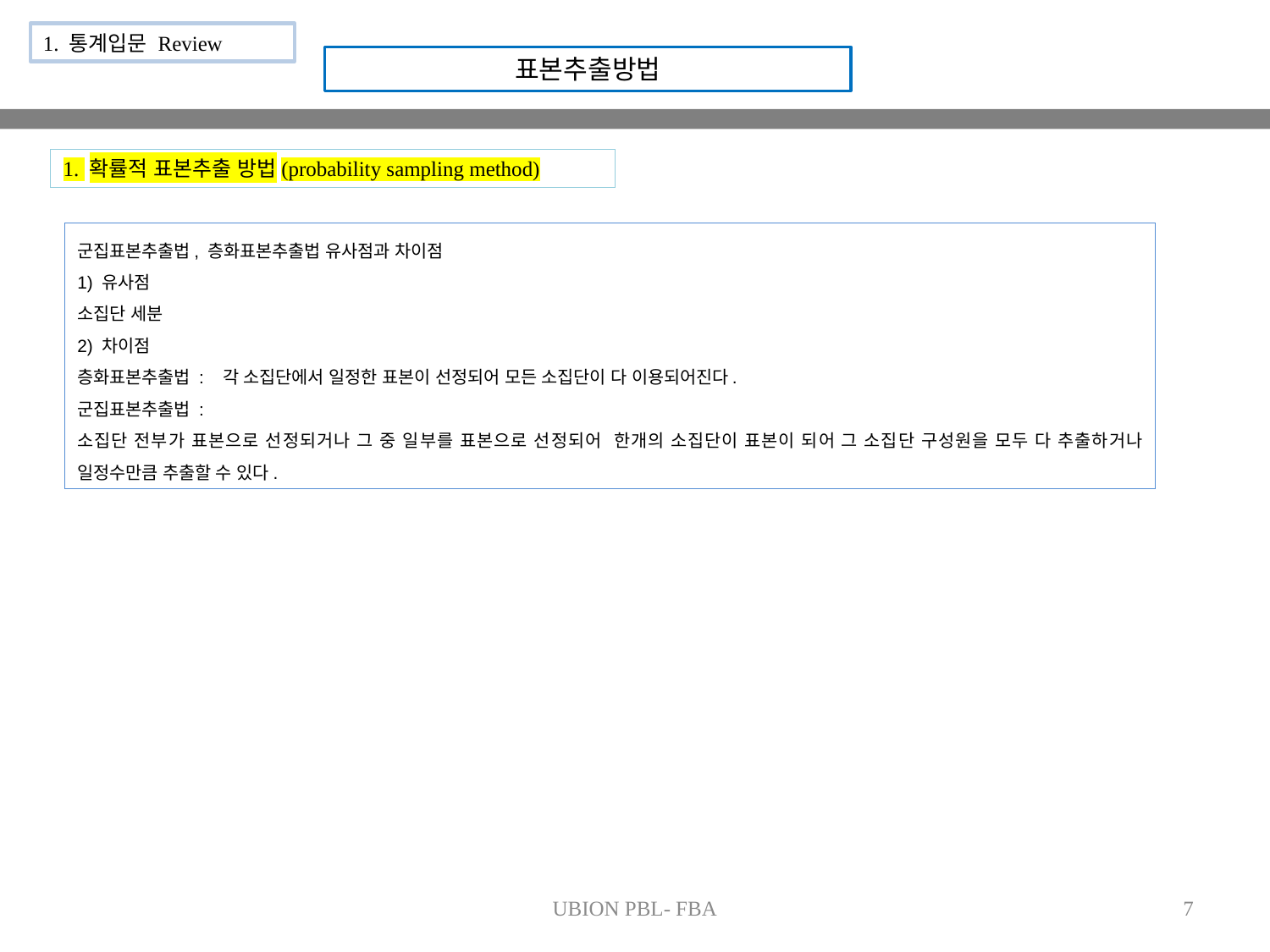

1. 통계입문 Review

표본추출방법

1. 확률적 표본추출 방법(probability sampling method)
군집표본추출법, 층화표본추출법 유사점과 차이점
1) 유사점
소집단 세분
2) 차이점
층화표본추출법 :   각 소집단에서 일정한 표본이 선정되어 모든 소집단이 다 이용되어진다.
군집표본추출법 :
소집단 전부가 표본으로 선정되거나 그 중 일부를 표본으로 선정되어  한개의 소집단이 표본이 되어 그 소집단 구성원을 모두 다 추출하거나 일정수만큼 추출할 수 있다.

UBION PBL- FBA
7